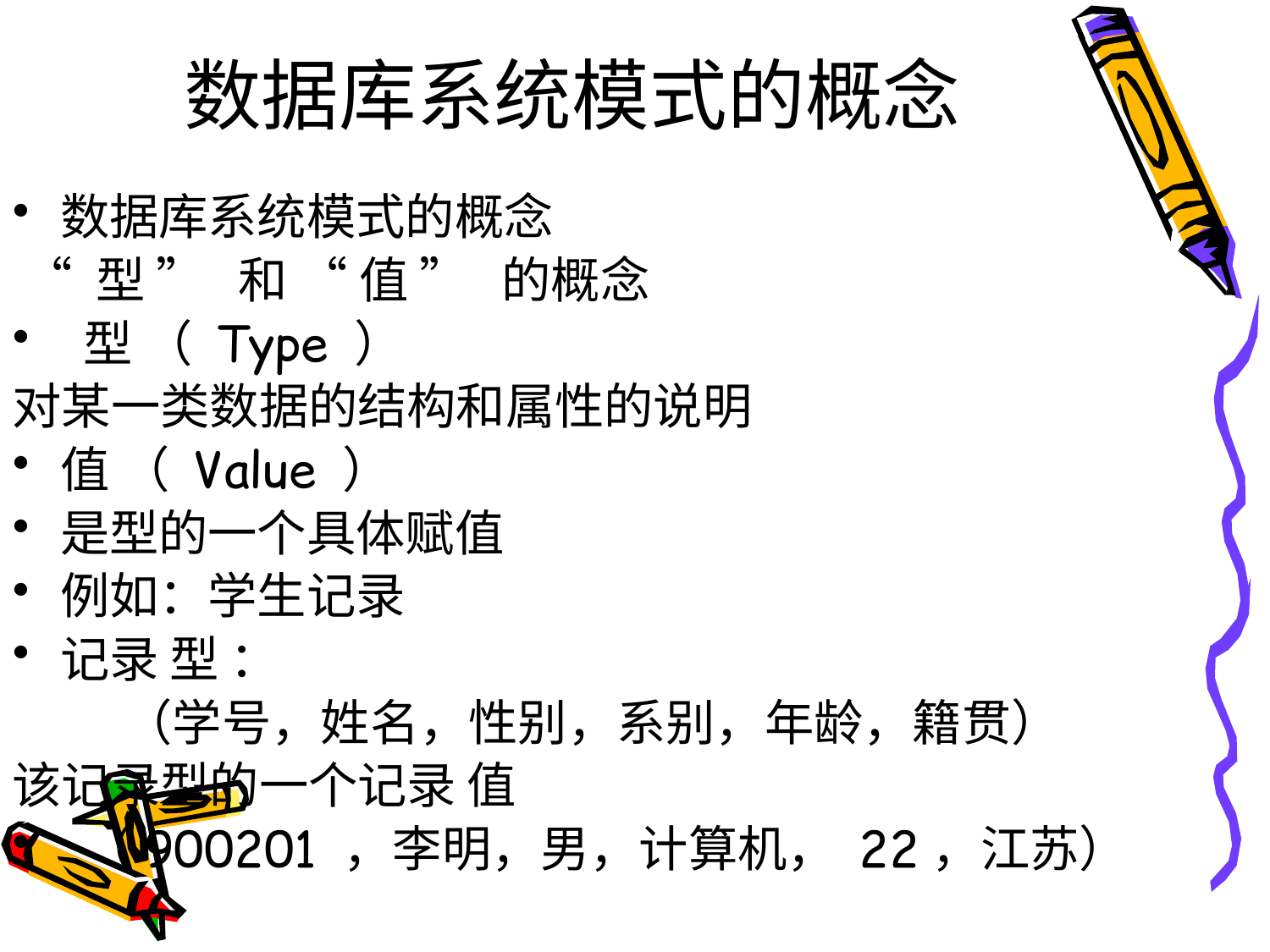

# 数据库系统模式的概念
数据库系统模式的概念
 “ 型 ”   和 “ 值 ”   的概念
 型 （ Type ）
对某一类数据的结构和属性的说明
值 （ Value ）
是型的一个具体赋值
例如：学生记录
记录 型 ：
         （学号，姓名，性别，系别，年龄，籍贯）
该记录型的一个记录 值
 （900201 ，李明，男，计算机， 22，江苏）